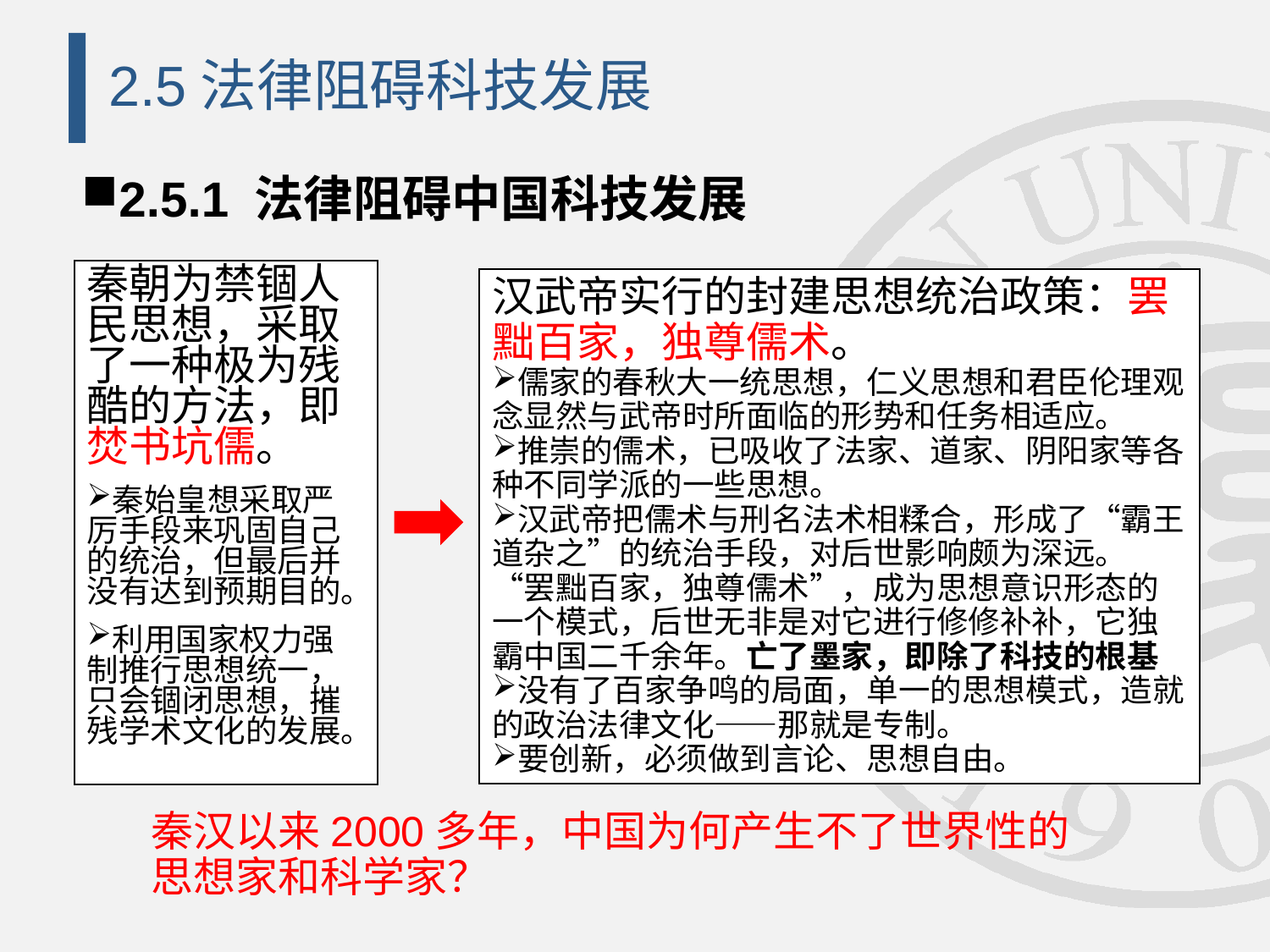

# 2.5法律阻碍科技发展
2.5.1 法律阻碍中国科技发展
秦朝为禁锢人民思想，采取了一种极为残酷的方法，即焚书坑儒。
秦始皇想采取严厉手段来巩固自己的统治，但最后并没有达到预期目的。
利用国家权力强制推行思想统一，只会锢闭思想，摧残学术文化的发展。
汉武帝实行的封建思想统治政策：罢黜百家，独尊儒术。
儒家的春秋大一统思想，仁义思想和君臣伦理观念显然与武帝时所面临的形势和任务相适应。
推崇的儒术，已吸收了法家、道家、阴阳家等各种不同学派的一些思想。
汉武帝把儒术与刑名法术相糅合，形成了“霸王道杂之”的统治手段，对后世影响颇为深远。“罢黜百家，独尊儒术”，成为思想意识形态的一个模式，后世无非是对它进行修修补补，它独霸中国二千余年。亡了墨家，即除了科技的根基
没有了百家争鸣的局面，单一的思想模式，造就的政治法律文化——那就是专制。
要创新，必须做到言论、思想自由。

秦汉以来2000多年，中国为何产生不了世界性的思想家和科学家？